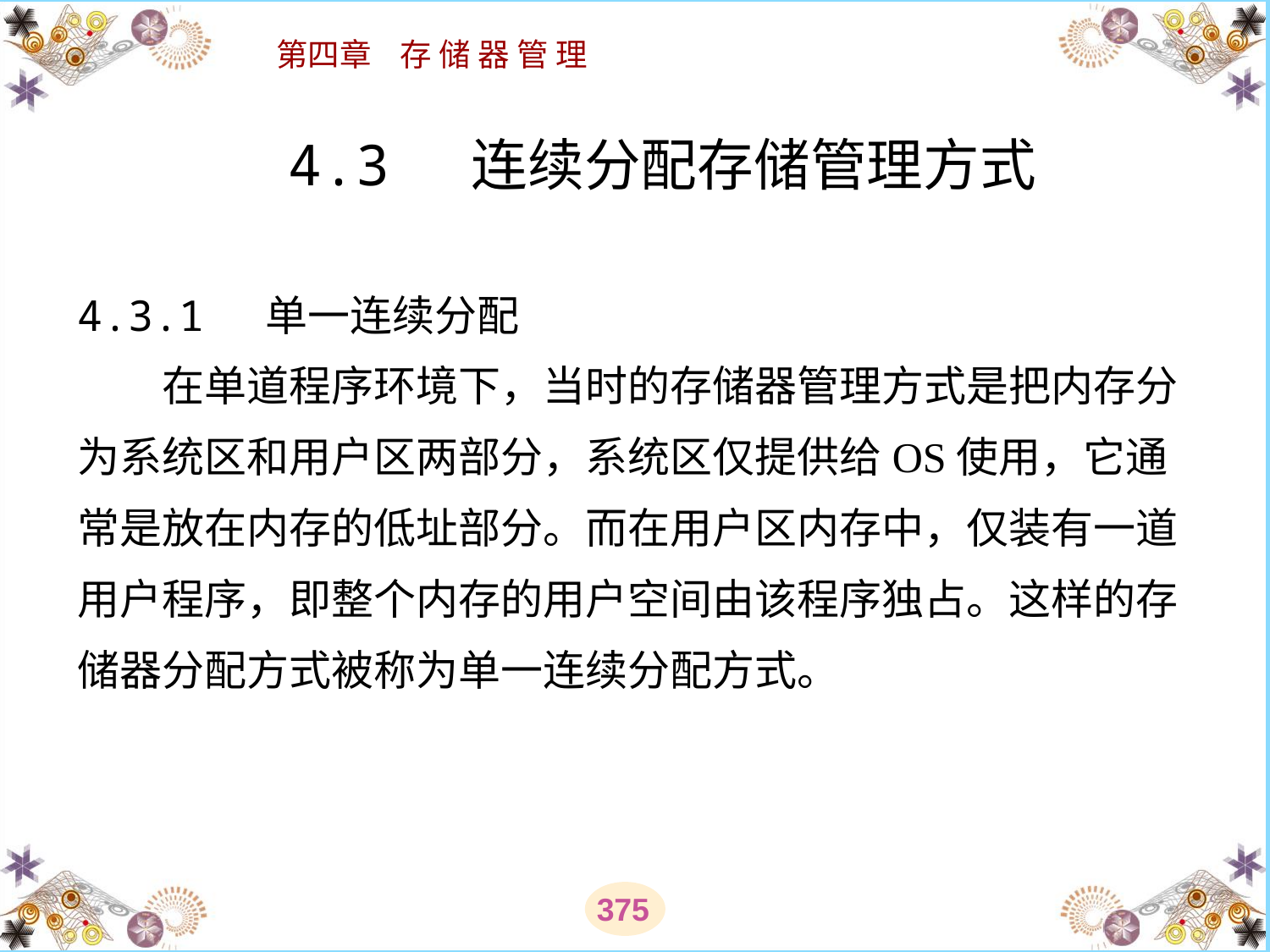

# 4.3  连续分配存储管理方式 4.3.1  单一连续分配 　　在单道程序环境下，当时的存储器管理方式是把内存分为系统区和用户区两部分，系统区仅提供给OS使用，它通常是放在内存的低址部分。而在用户区内存中，仅装有一道用户程序，即整个内存的用户空间由该程序独占。这样的存储器分配方式被称为单一连续分配方式。